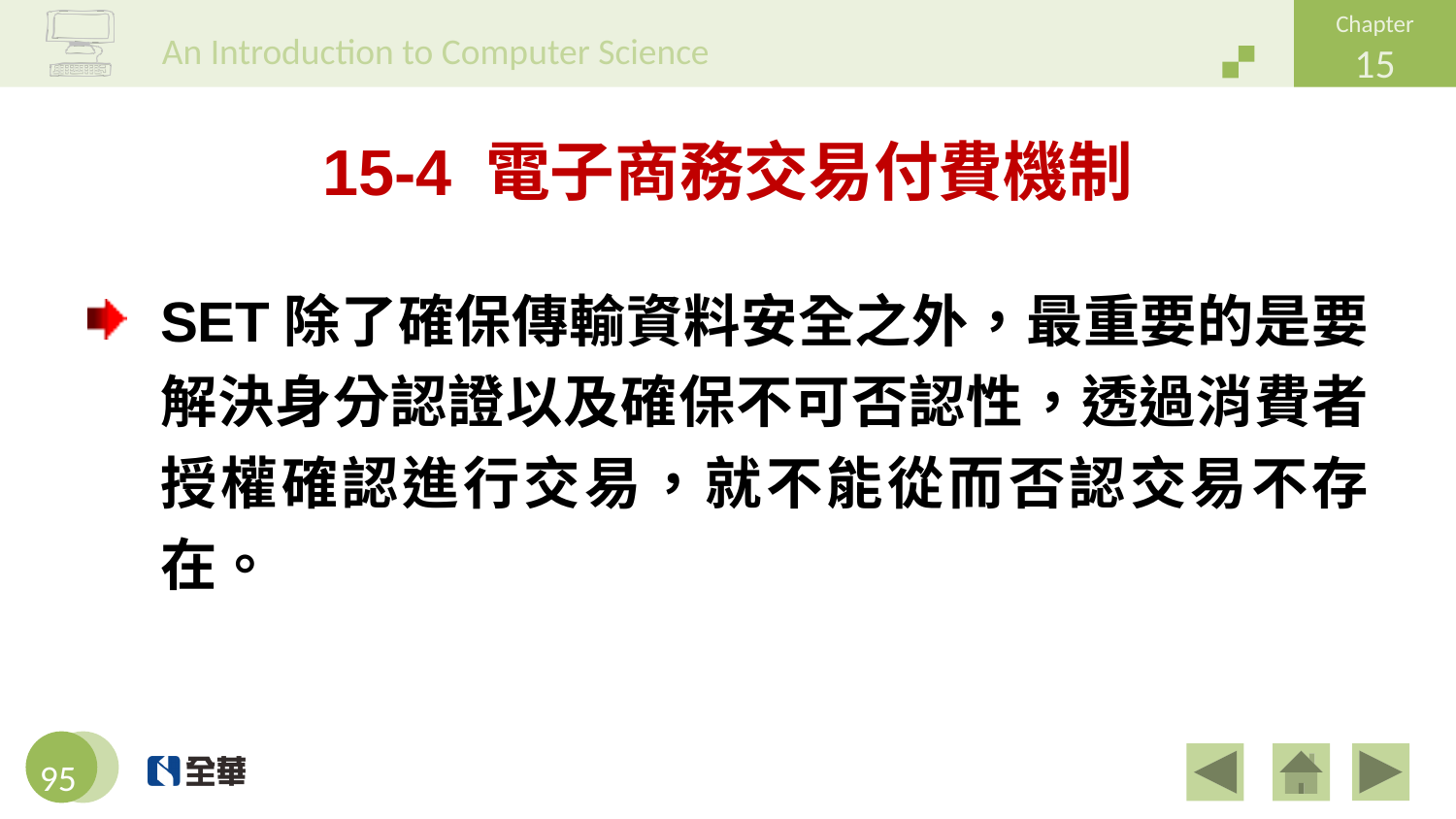

# 15-4 電子商務交易付費機制
SET除了確保傳輸資料安全之外，最重要的是要解決身分認證以及確保不可否認性，透過消費者授權確認進行交易，就不能從而否認交易不存在。